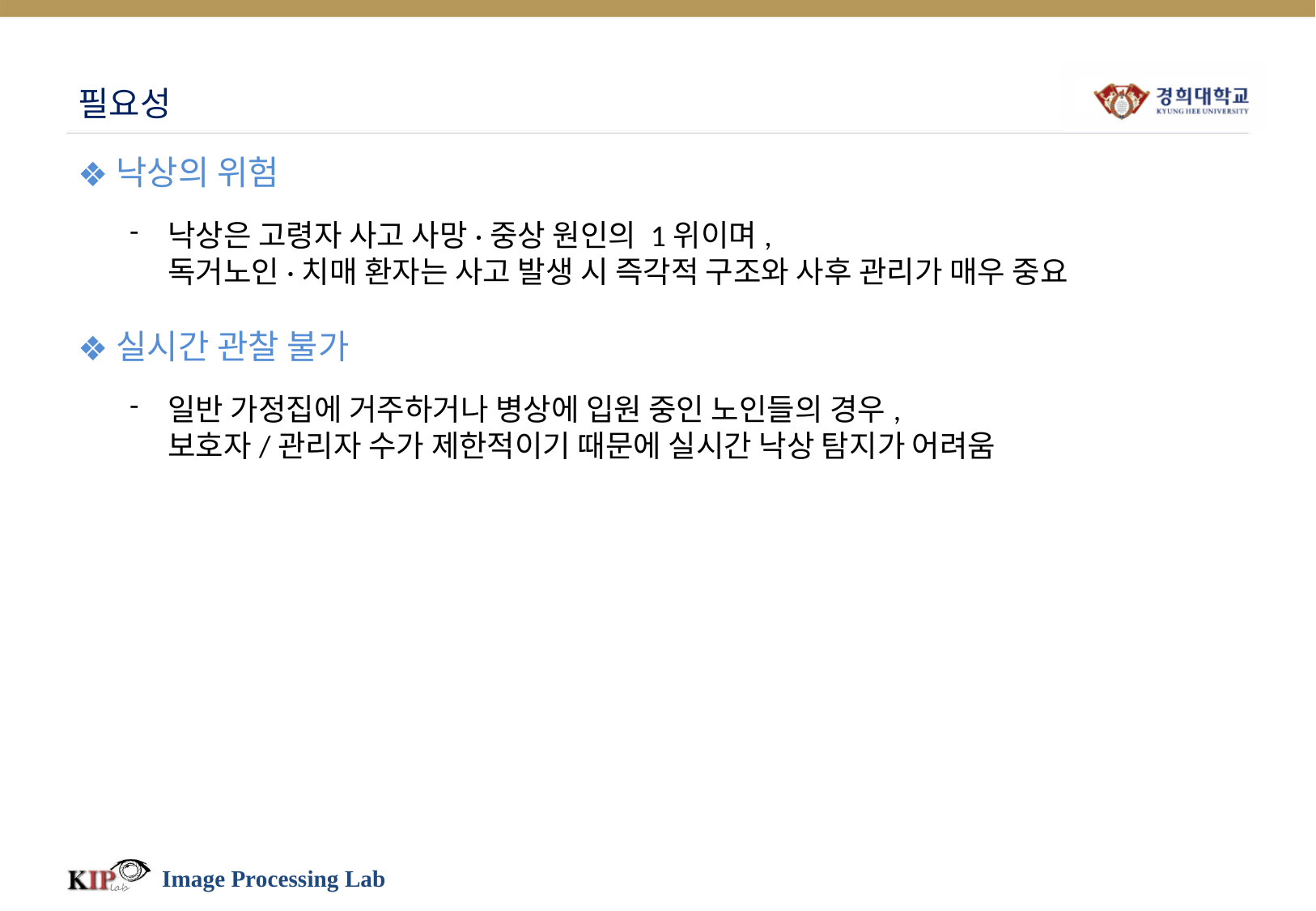

# 필요성
낙상의 위험
낙상은 고령자 사고 사망·중상 원인의 1위이며,
독거노인·치매 환자는 사고 발생 시 즉각적 구조와 사후 관리가 매우 중요
실시간 관찰 불가
일반 가정집에 거주하거나 병상에 입원 중인 노인들의 경우,
보호자/관리자 수가 제한적이기 때문에 실시간 낙상 탐지가 어려움
Image Processing Lab